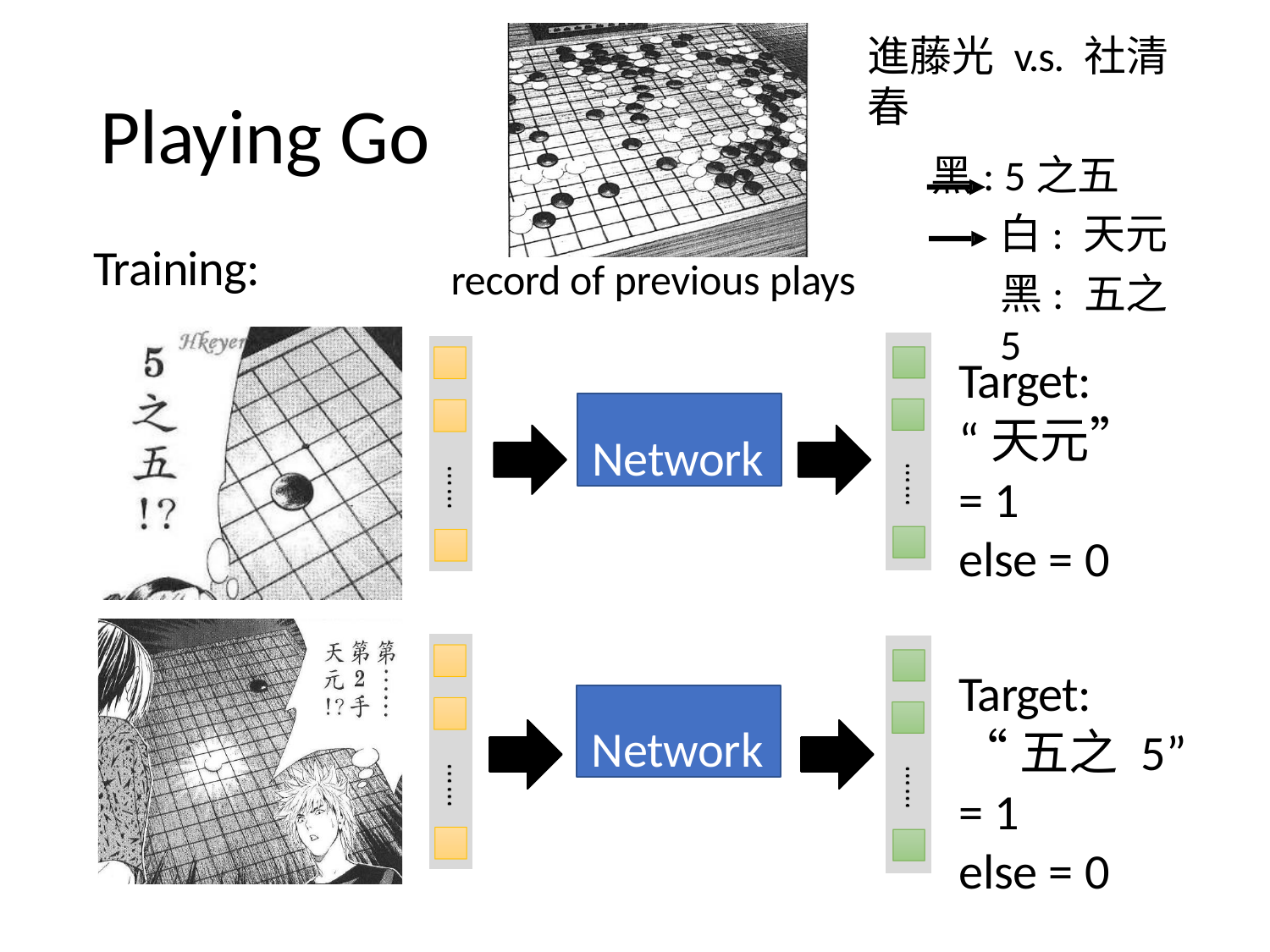

進藤光 v.s. 社清春
黑: 5之五
白: 天元
黑: 五之5
# Playing Go

Training:
record of previous plays

Target:  “天元” = 1
else = 0
Network

Target:
“五之 5” = 1
else = 0
Network